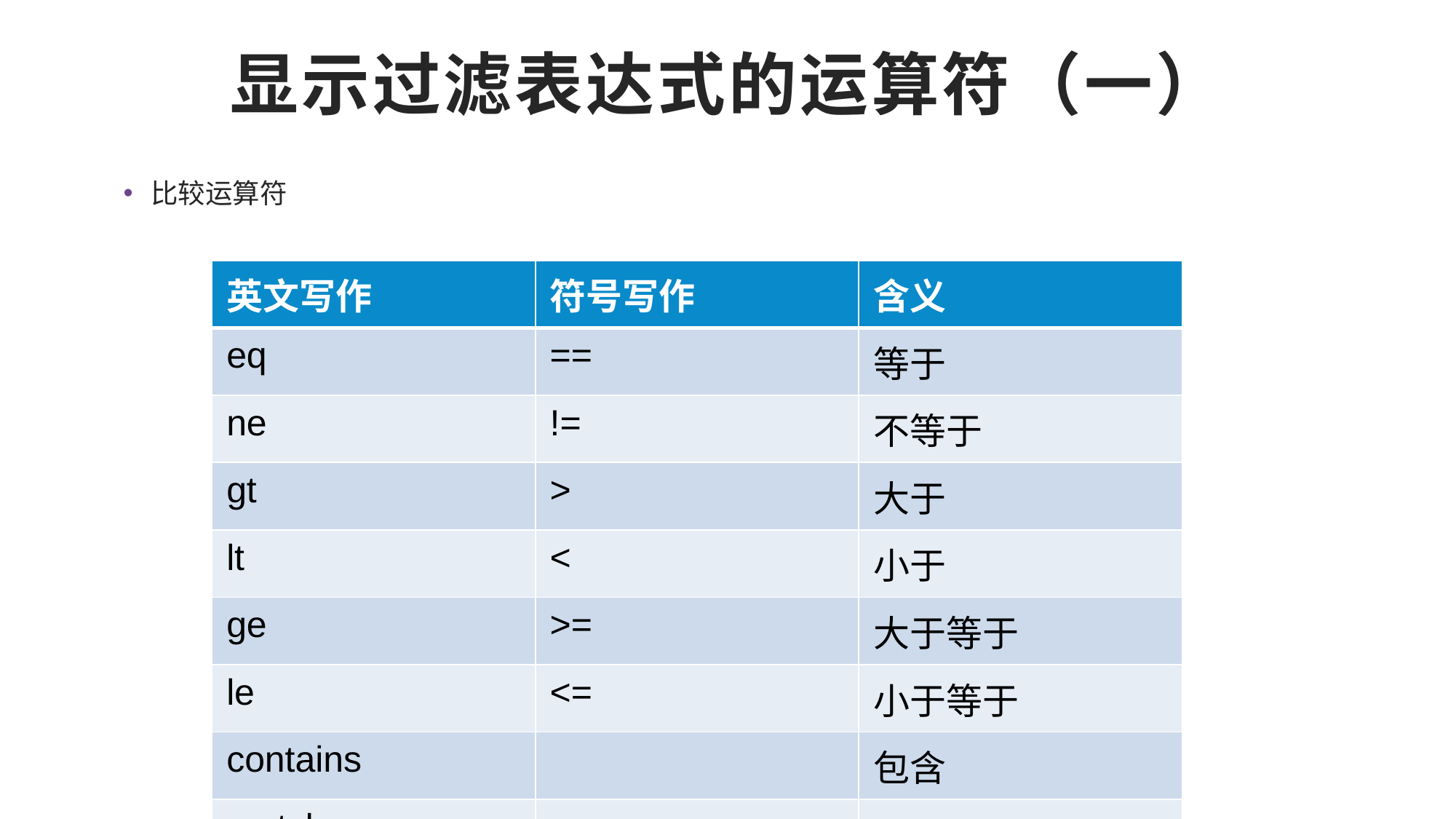

# 显示过滤表达式的运算符（一）
比较运算符
| 英文写作 | 符号写作 | 含义 |
| --- | --- | --- |
| eq | == | 等于 |
| ne | != | 不等于 |
| gt | > | 大于 |
| lt | < | 小于 |
| ge | >= | 大于等于 |
| le | <= | 小于等于 |
| contains |  | 包含 |
| matches |  | 匹配 |